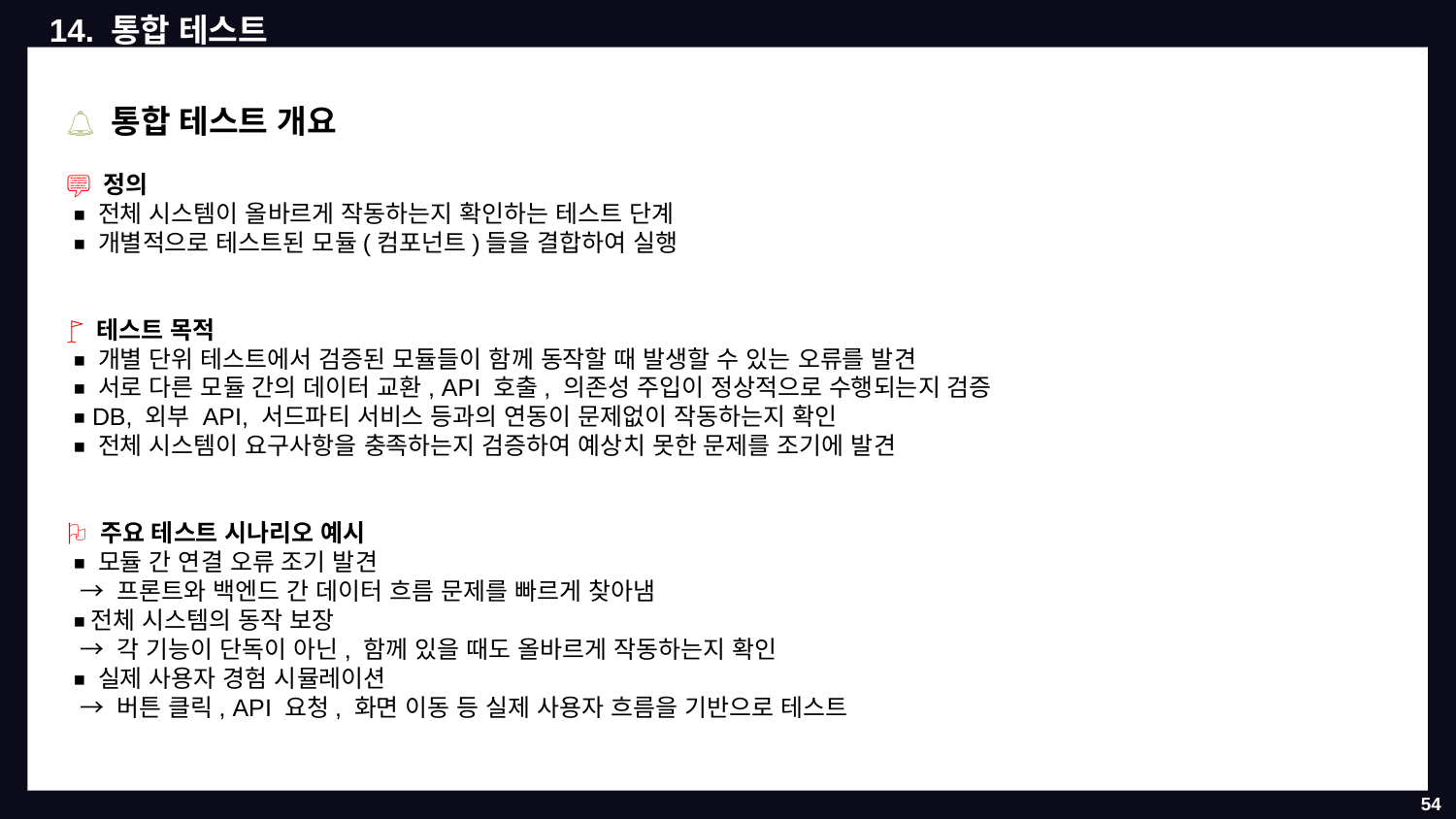

14. 통합 테스트
🔔 통합 테스트 개요

💬 정의
 ◾ 전체 시스템이 올바르게 작동하는지 확인하는 테스트 단계
 ◾ 개별적으로 테스트된 모듈(컴포넌트)들을 결합하여 실행

🚩 테스트 목적
 ◾ 개별 단위 테스트에서 검증된 모듈들이 함께 동작할 때 발생할 수 있는 오류를 발견
 ◾ 서로 다른 모듈 간의 데이터 교환, API 호출, 의존성 주입이 정상적으로 수행되는지 검증
 ◾ DB, 외부 API, 서드파티 서비스 등과의 연동이 문제없이 작동하는지 확인
 ◾ 전체 시스템이 요구사항을 충족하는지 검증하여 예상치 못한 문제를 조기에 발견

🏳 주요 테스트 시나리오 예시
 ◾ 모듈 간 연결 오류 조기 발견
  → 프론트와 백엔드 간 데이터 흐름 문제를 빠르게 찾아냄
 ◾전체 시스템의 동작 보장
  → 각 기능이 단독이 아닌, 함께 있을 때도 올바르게 작동하는지 확인
 ◾ 실제 사용자 경험 시뮬레이션
  → 버튼 클릭, API 요청, 화면 이동 등 실제 사용자 흐름을 기반으로 테스트

54